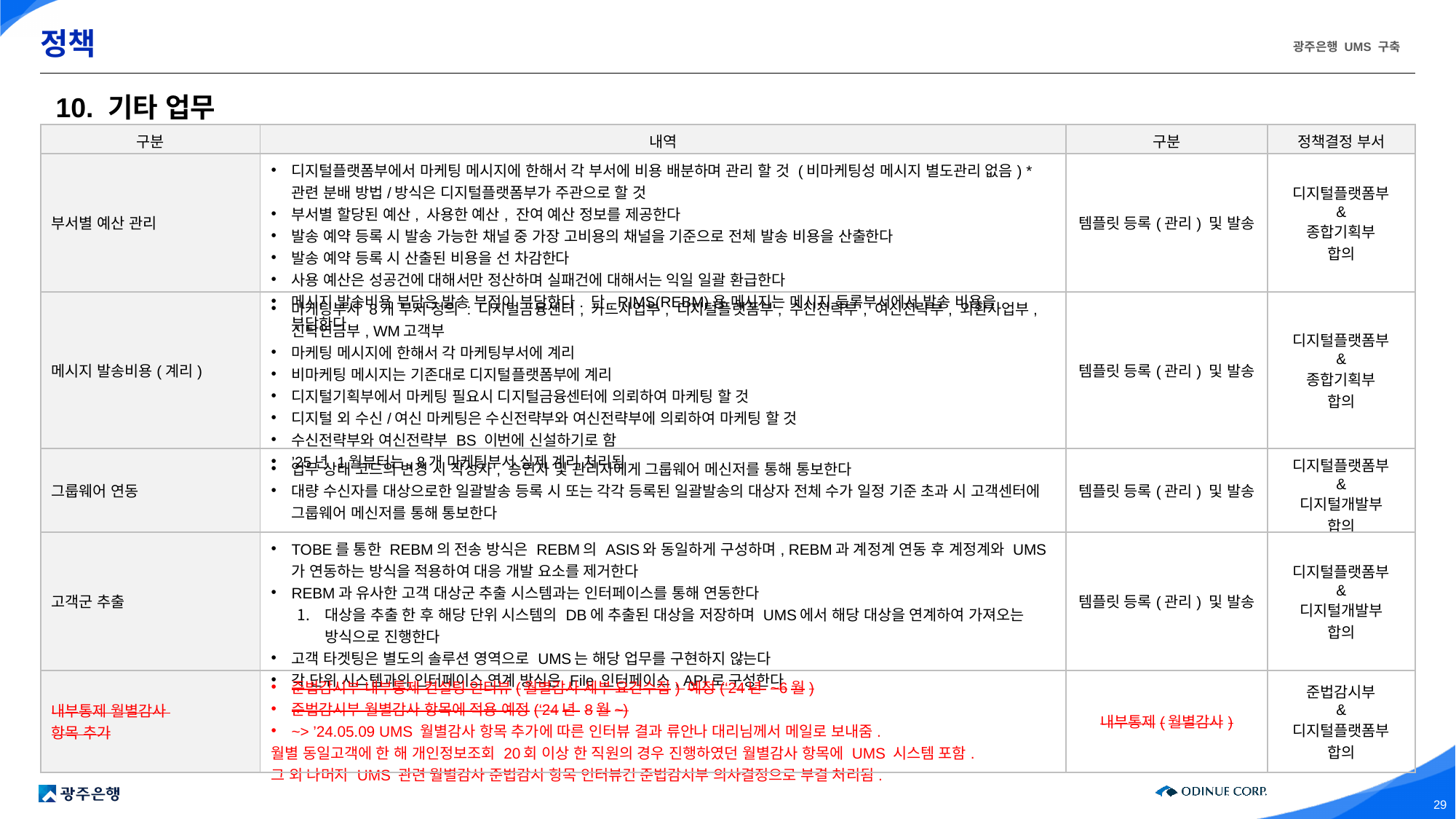

# 정책
10. 기타 업무
| 구분 | 내역 | 구분 | 정책결정 부서 |
| --- | --- | --- | --- |
| 부서별 예산 관리 | 디지털플랫폼부에서 마케팅 메시지에 한해서 각 부서에 비용 배분하며 관리 할 것 (비마케팅성 메시지 별도관리 없음) \*관련 분배 방법/방식은 디지털플랫폼부가 주관으로 할 것 부서별 할당된 예산, 사용한 예산, 잔여 예산 정보를 제공한다 발송 예약 등록 시 발송 가능한 채널 중 가장 고비용의 채널을 기준으로 전체 발송 비용을 산출한다 발송 예약 등록 시 산출된 비용을 선 차감한다 사용 예산은 성공건에 대해서만 정산하며 실패건에 대해서는 익일 일괄 환급한다 메시지 발송비용 부담은 발송 부점이 부담한다. 단, RIMS(REBM)용 메시지는 메시지 등록부서에서 발송 비용을 부담한다 | 템플릿 등록(관리) 및 발송 | 디지털플랫폼부 & 종합기획부 합의 |
| 메시지 발송비용(계리) | 마케팅부서 8개 부서 정의 : 디지털금융센터, 카드사업부, 디지털플랫폼부, 수신전략부, 여신전략부, 외환사업부, 신탁연금부, WM고객부 마케팅 메시지에 한해서 각 마케팅부서에 계리 비마케팅 메시지는 기존대로 디지털플랫폼부에 계리 디지털기획부에서 마케팅 필요시 디지털금융센터에 의뢰하여 마케팅 할 것 디지털 외 수신/여신 마케팅은 수신전략부와 여신전략부에 의뢰하여 마케팅 할 것 수신전략부와 여신전략부 BS 이번에 신설하기로 함 ’25년 1월부터는, 8개 마케팅부서 실제 계리 처리됨 | 템플릿 등록(관리) 및 발송 | 디지털플랫폼부 & 종합기획부 합의 |
| 그룹웨어 연동 | 업무 상태 코드의 변경 시 작성자, 승인자 및 관리자에게 그룹웨어 메신저를 통해 통보한다 대량 수신자를 대상으로한 일괄발송 등록 시 또는 각각 등록된 일괄발송의 대상자 전체 수가 일정 기준 초과 시 고객센터에 그룹웨어 메신저를 통해 통보한다 | 템플릿 등록(관리) 및 발송 | 디지털플랫폼부 & 디지털개발부 합의 |
| 고객군 추출 | TOBE를 통한 REBM의 전송 방식은 REBM의 ASIS와 동일하게 구성하며, REBM과 계정계 연동 후 계정계와 UMS가 연동하는 방식을 적용하여 대응 개발 요소를 제거한다 REBM과 유사한 고객 대상군 추출 시스템과는 인터페이스를 통해 연동한다 대상을 추출 한 후 해당 단위 시스템의 DB에 추출된 대상을 저장하며 UMS에서 해당 대상을 연계하여 가져오는 방식으로 진행한다 고객 타겟팅은 별도의 솔루션 영역으로 UMS는 해당 업무를 구현하지 않는다 각 단위 시스템과의 인터페이스 연계 방식은 File 인터페이스, API로 구성한다 | 템플릿 등록(관리) 및 발송 | 디지털플랫폼부 & 디지털개발부 합의 |
| 내부통제 월별감사 항목 추가 | 준법감시부 내부통제 컨설팅 인터뷰(월별감사 세부 요건수집) 예정(‘24년 ~6월) 준법감시부 월별감사 항목에 적용 예정(‘24년 8월~) ~> ’24.05.09 UMS 월별감사 항목 추가에 따른 인터뷰 결과 류안나 대리님께서 메일로 보내줌. 월별 동일고객에 한 해 개인정보조회 20회 이상 한 직원의 경우 진행하였던 월별감사 항목에 UMS 시스템 포함. 그 외 나머지 UMS 관련 월별감사 준법감시 항목 인터뷰건 준법감시부 의사결정으로 부결 처리됨. | 내부통제(월별감사) | 준법감시부 & 디지털플랫폼부 합의 |